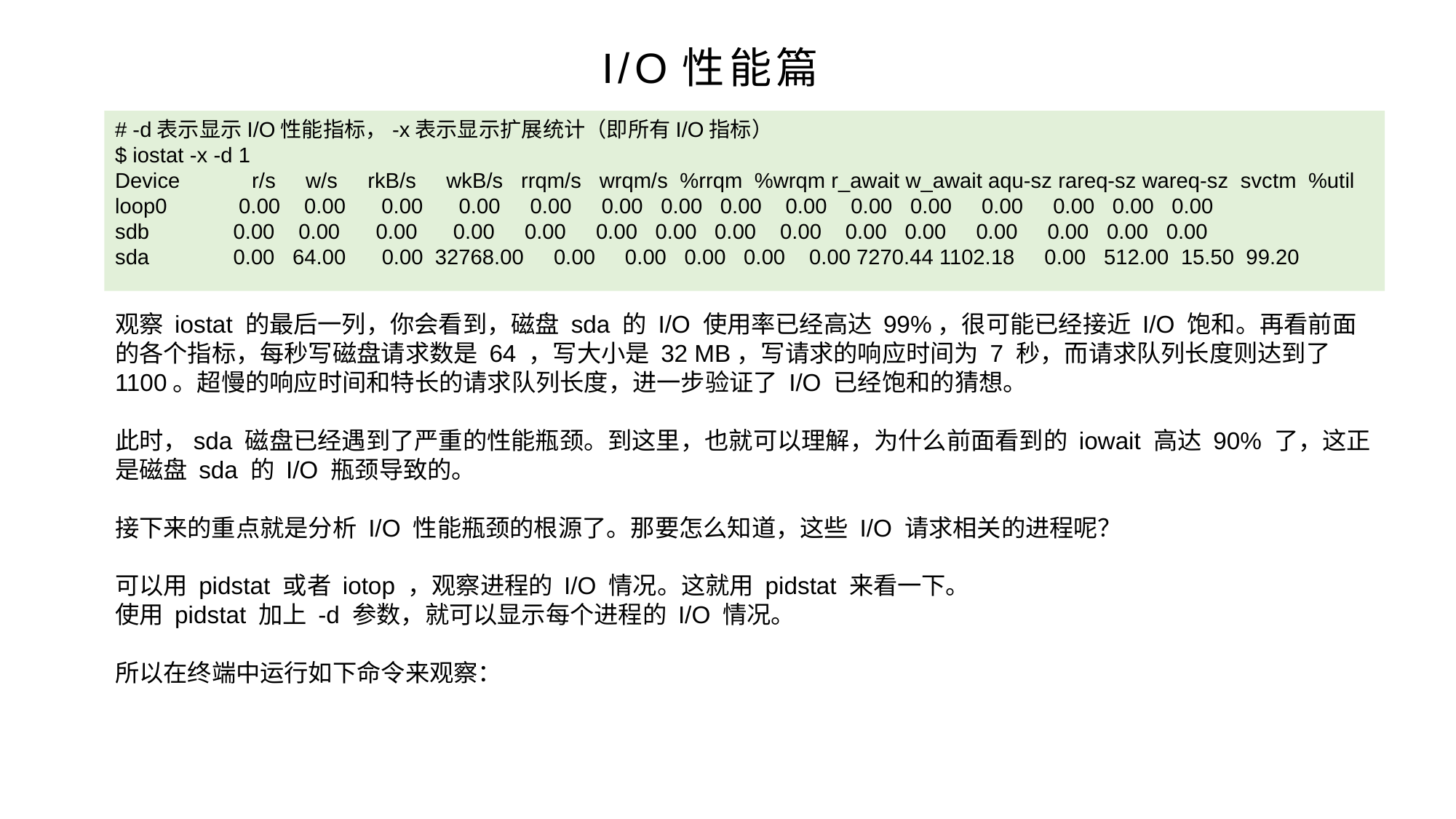

I/O性能篇
# -d表示显示I/O性能指标，-x表示显示扩展统计（即所有I/O指标）
$ iostat -x -d 1
Device            r/s     w/s     rkB/s     wkB/s   rrqm/s   wrqm/s  %rrqm  %wrqm r_await w_await aqu-sz rareq-sz wareq-sz  svctm  %util
loop0            0.00    0.00      0.00      0.00     0.00     0.00   0.00   0.00    0.00    0.00   0.00     0.00     0.00   0.00   0.00
sdb              0.00    0.00      0.00      0.00     0.00     0.00   0.00   0.00    0.00    0.00   0.00     0.00     0.00   0.00   0.00
sda              0.00   64.00      0.00  32768.00     0.00     0.00   0.00   0.00    0.00 7270.44 1102.18     0.00   512.00  15.50  99.20
观察 iostat 的最后一列，你会看到，磁盘 sda 的 I/O 使用率已经高达 99%，很可能已经接近 I/O 饱和。再看前面的各个指标，每秒写磁盘请求数是 64 ，写大小是 32 MB，写请求的响应时间为 7 秒，而请求队列长度则达到了 1100。超慢的响应时间和特长的请求队列长度，进一步验证了 I/O 已经饱和的猜想。

此时，sda 磁盘已经遇到了严重的性能瓶颈。到这里，也就可以理解，为什么前面看到的 iowait 高达 90% 了，这正是磁盘 sda 的 I/O 瓶颈导致的。

接下来的重点就是分析 I/O 性能瓶颈的根源了。那要怎么知道，这些 I/O 请求相关的进程呢？

可以用 pidstat 或者 iotop ，观察进程的 I/O 情况。这就用 pidstat 来看一下。
使用 pidstat 加上 -d 参数，就可以显示每个进程的 I/O 情况。

所以在终端中运行如下命令来观察：